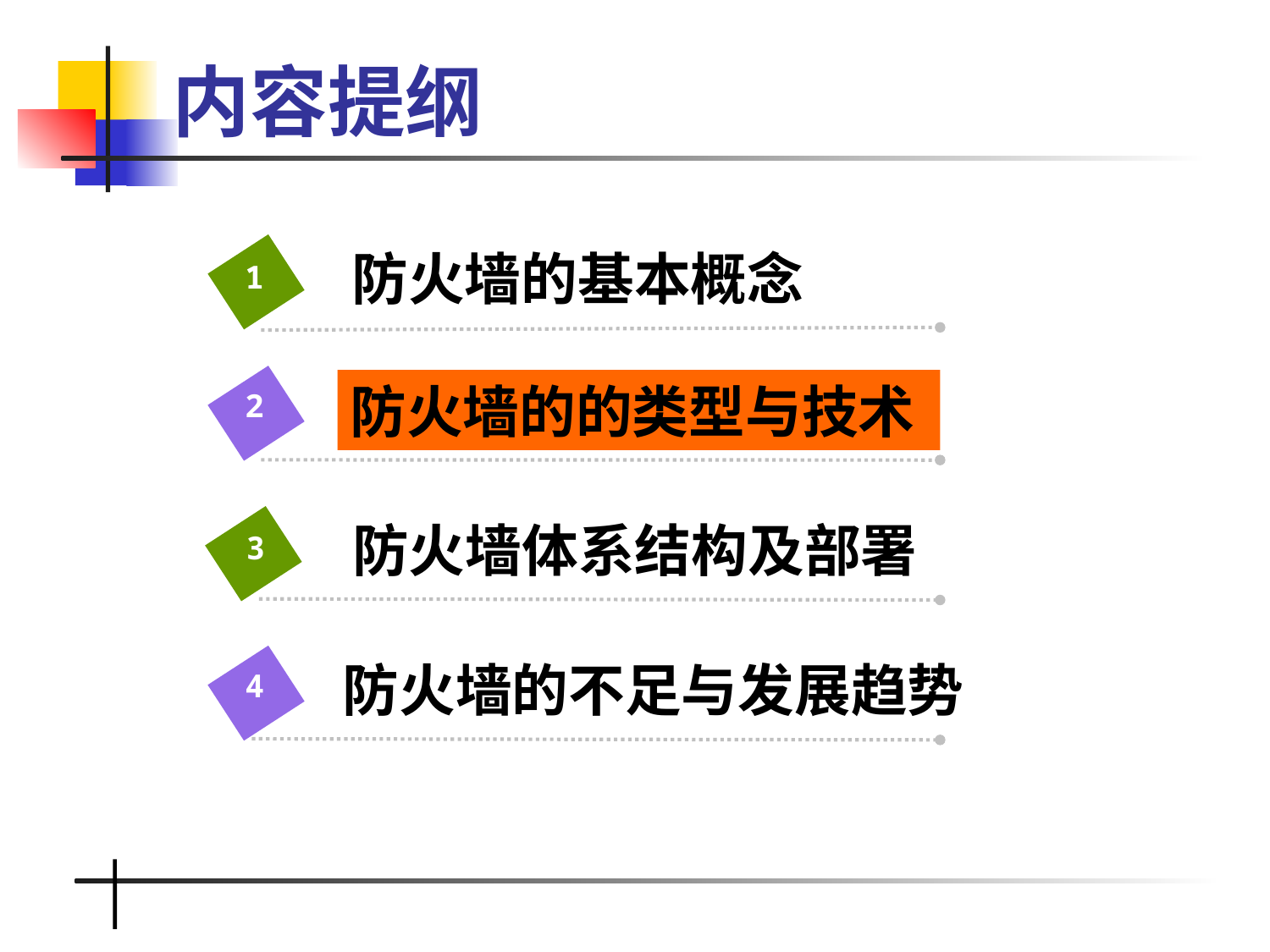

# 内容提纲
防火墙的基本概念

1

防火墙的的类型与技术

2

防火墙体系结构及部署

3

防火墙的不足与发展趋势

4